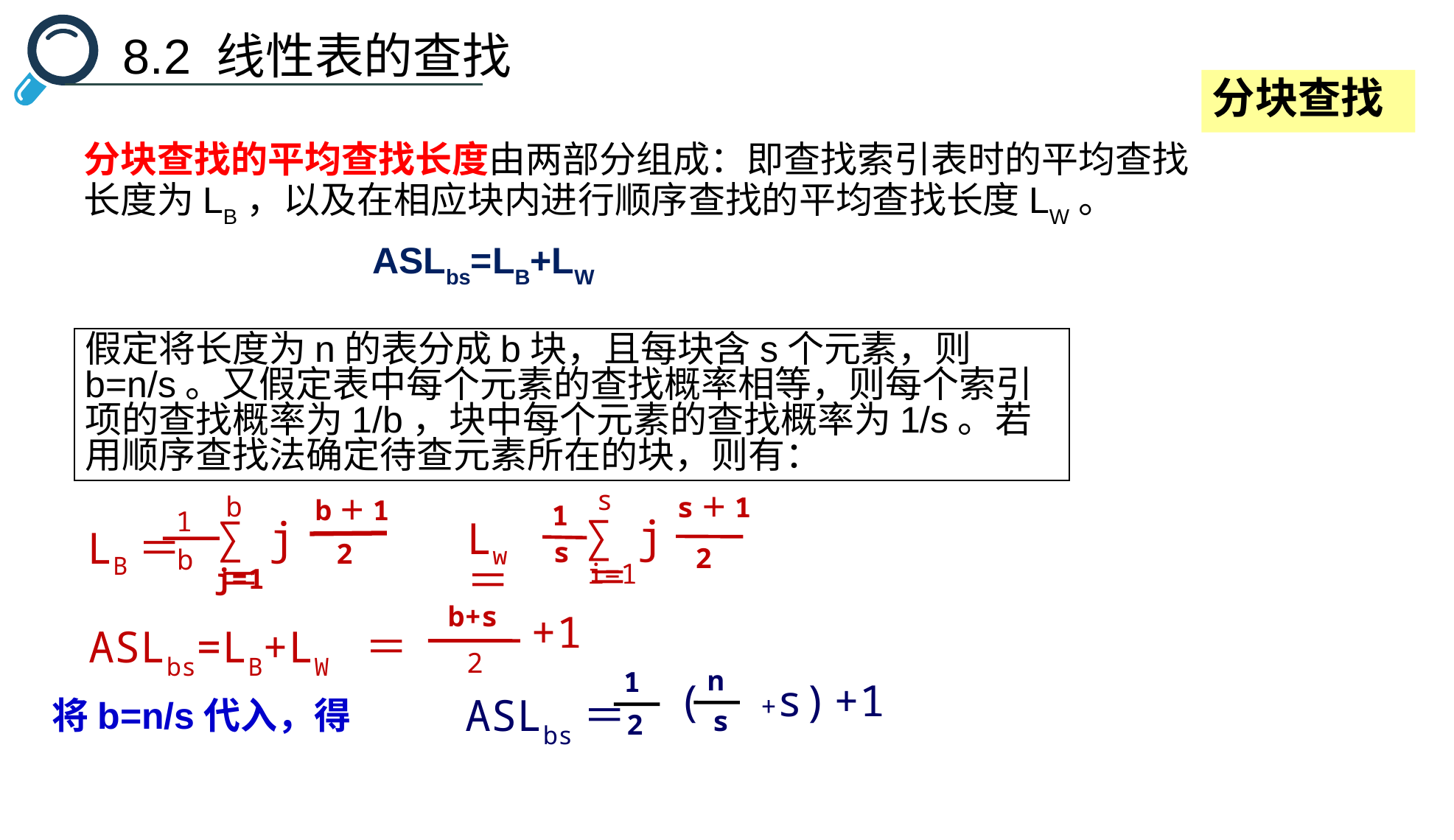

8.2 线性表的查找
分块查找
分块查找的平均查找长度由两部分组成：即查找索引表时的平均查找长度为LB，以及在相应块内进行顺序查找的平均查找长度LW。
                            ASLbs=LB+LW
假定将长度为n的表分成b块，且每块含s个元素，则b=n/s。又假定表中每个元素的查找概率相等，则每个索引项的查找概率为1/b，块中每个元素的查找概率为1/s。若用顺序查找法确定待查元素所在的块，则有：
s
s＋1
1
Lw＝
∑ j＝
s

2
i=1
b
b＋1
1
∑ j＝
LB＝

2

b
j=1

b+s
+1
ASLbs=LB+LW ＝

2
n

s
1

2
(
+s)
+1
ASLbs＝
将b=n/s代入，得